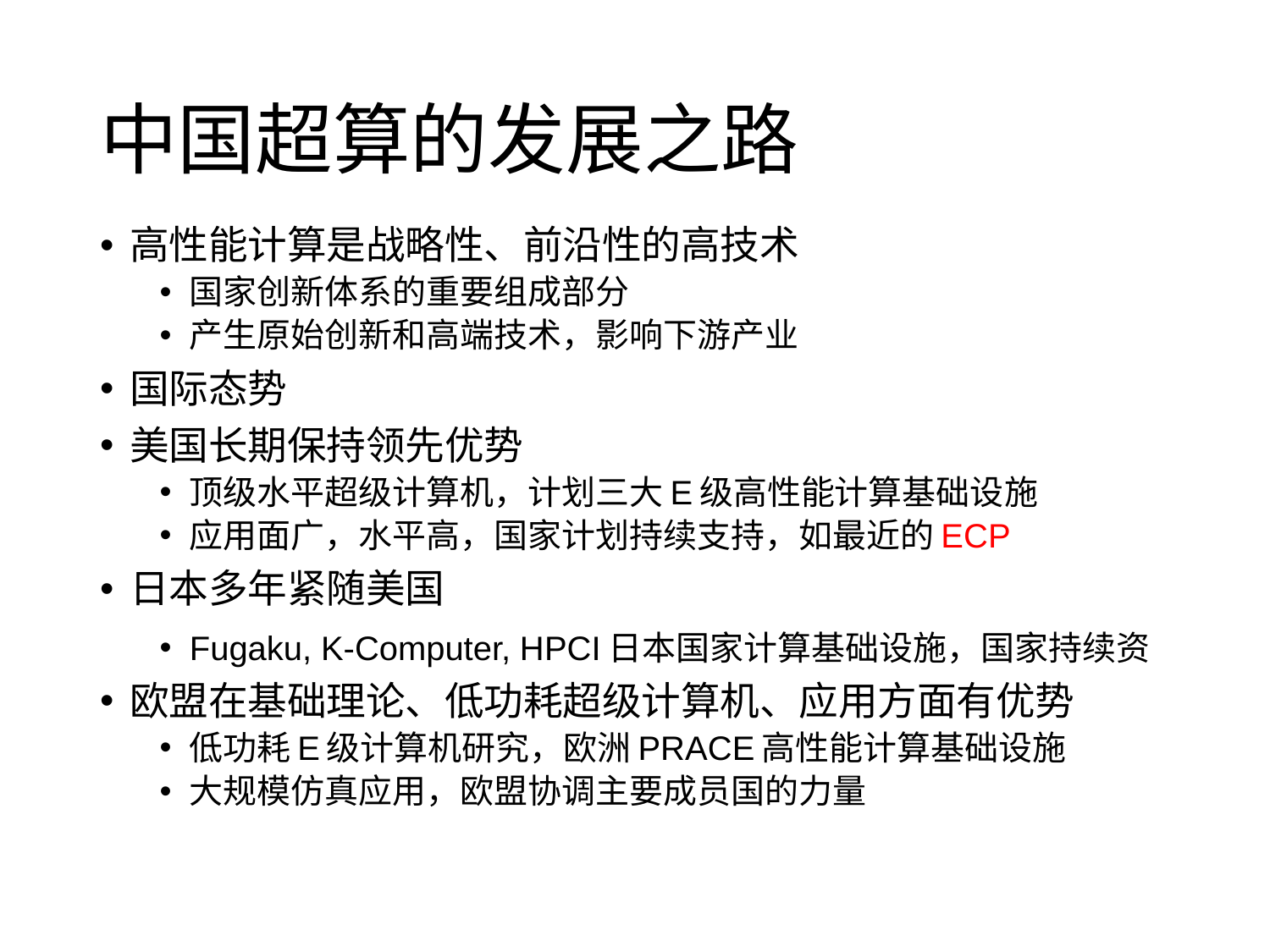

# 中国超算的发展之路
高性能计算是战略性、前沿性的高技术
国家创新体系的重要组成部分
产生原始创新和高端技术，影响下游产业
国际态势
美国长期保持领先优势
顶级水平超级计算机，计划三大E级高性能计算基础设施
应用面广，水平高，国家计划持续支持，如最近的ECP
日本多年紧随美国
Fugaku, K-Computer, HPCI日本国家计算基础设施，国家持续资
欧盟在基础理论、低功耗超级计算机、应用方面有优势
低功耗E级计算机研究，欧洲PRACE高性能计算基础设施
大规模仿真应用，欧盟协调主要成员国的力量